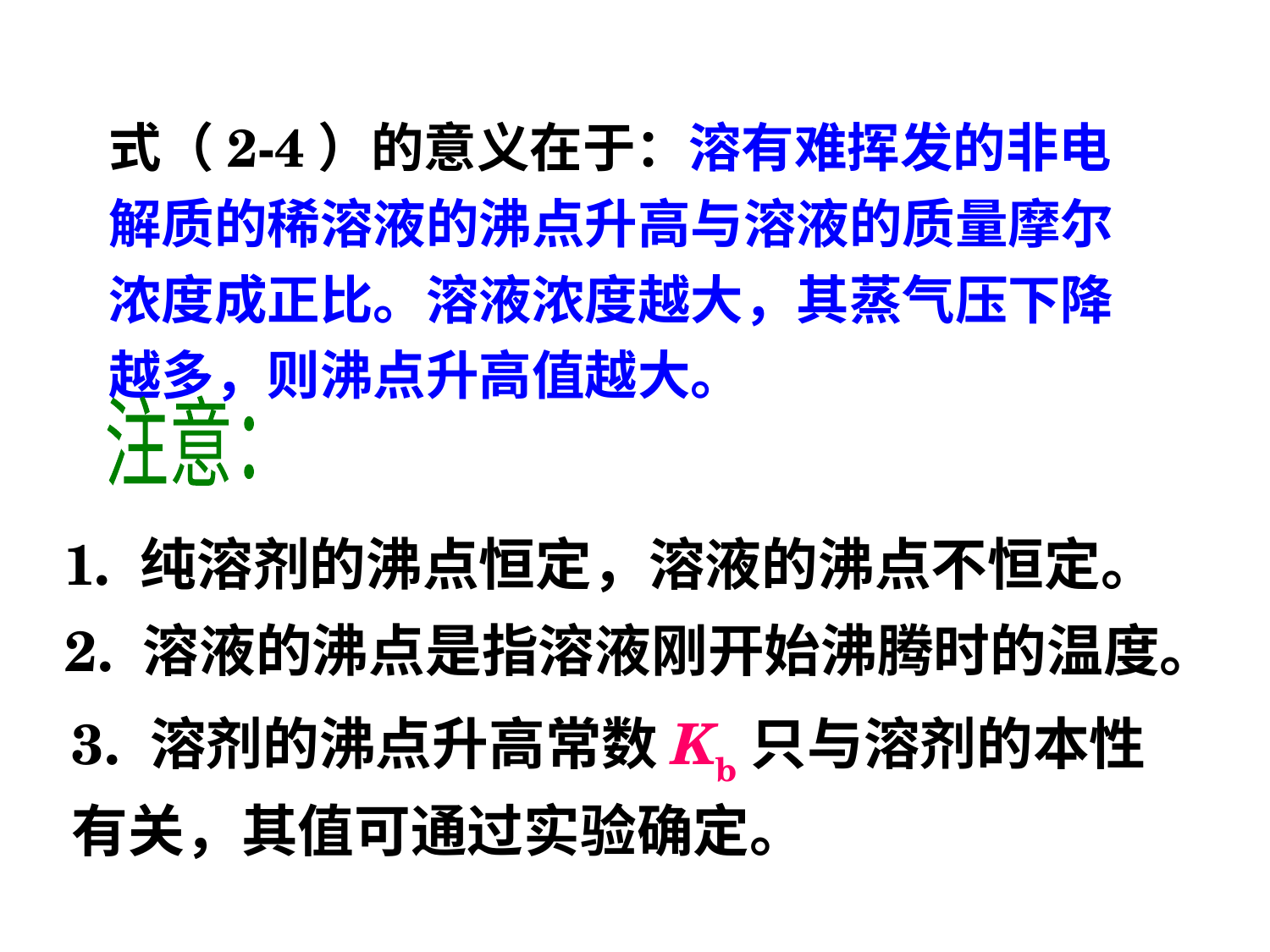

式（2-4）的意义在于：溶有难挥发的非电解质的稀溶液的沸点升高与溶液的质量摩尔浓度成正比。溶液浓度越大，其蒸气压下降越多，则沸点升高值越大。
注意：
1. 纯溶剂的沸点恒定，溶液的沸点不恒定。
2. 溶液的沸点是指溶液刚开始沸腾时的温度。
3. 溶剂的沸点升高常数Kb只与溶剂的本性有关，其值可通过实验确定。
26
26